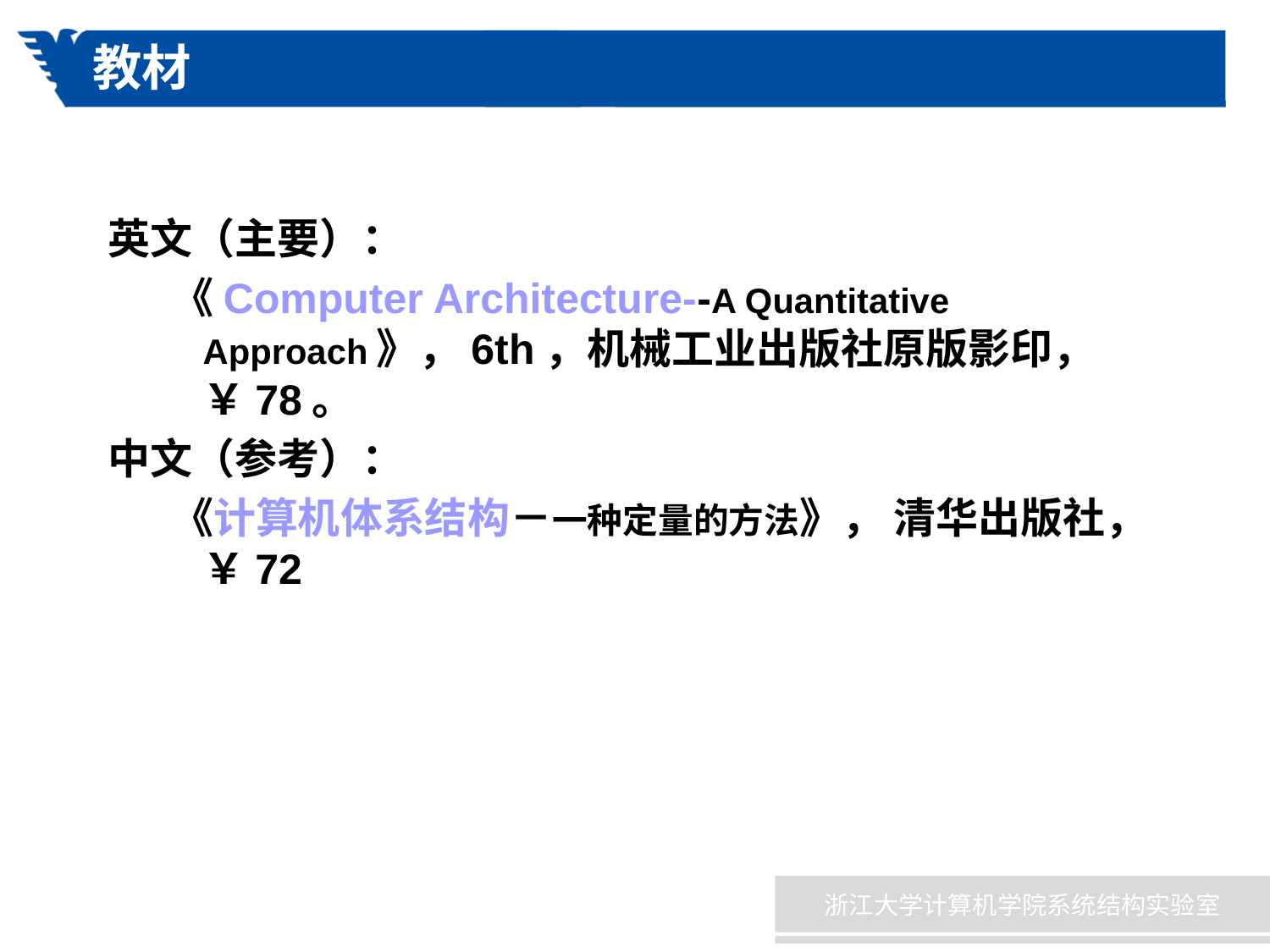

# 教材
英文（主要）：
《Computer Architecture--A Quantitative Approach》，6th，机械工业出版社原版影印，￥78。
中文（参考）：
《计算机体系结构－一种定量的方法》， 清华出版社，￥72